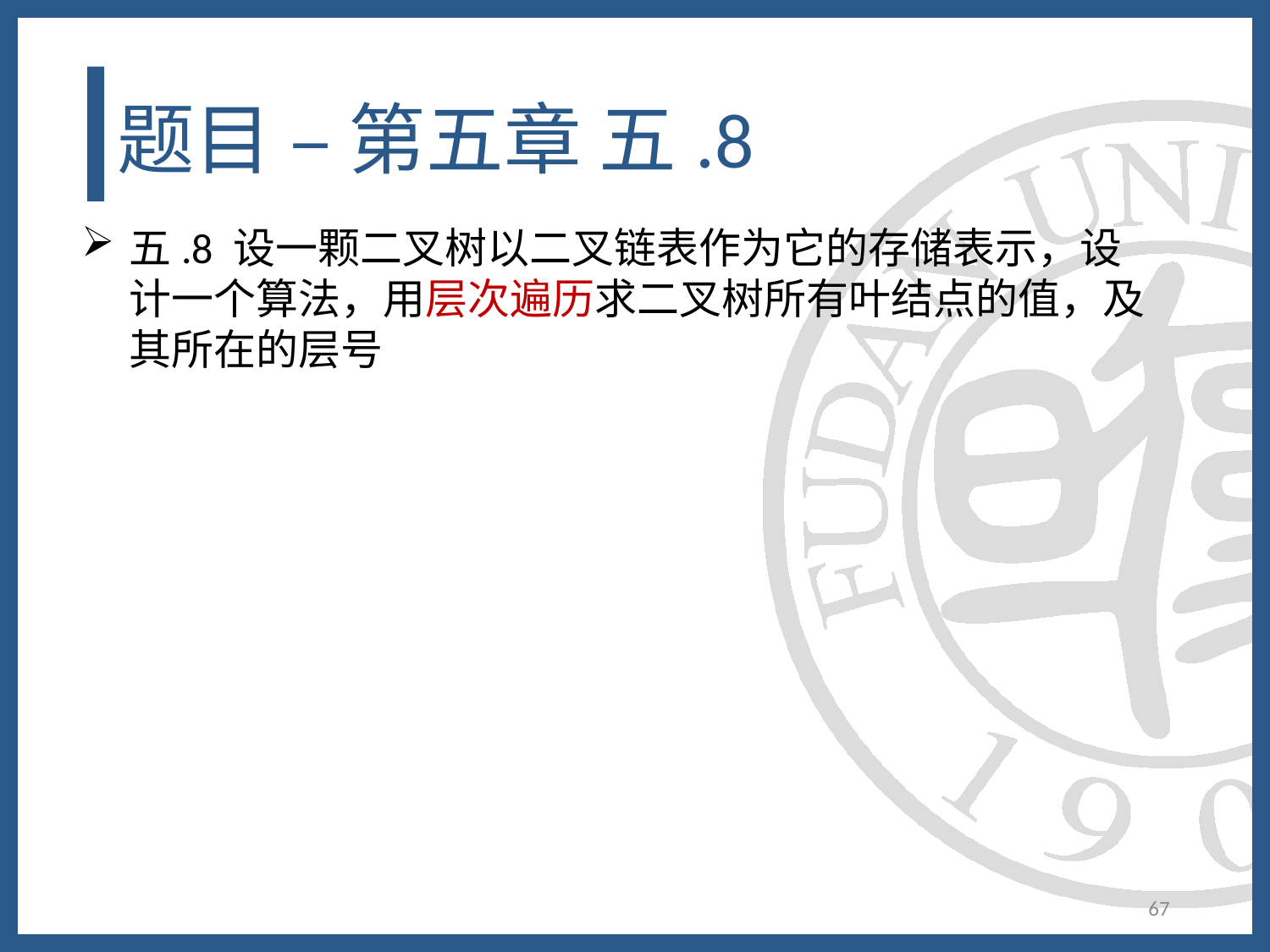

# 题目 – 第五章 五.8
五.8 设一颗二叉树以二叉链表作为它的存储表示，设计一个算法，用层次遍历求二叉树所有叶结点的值，及其所在的层号
67